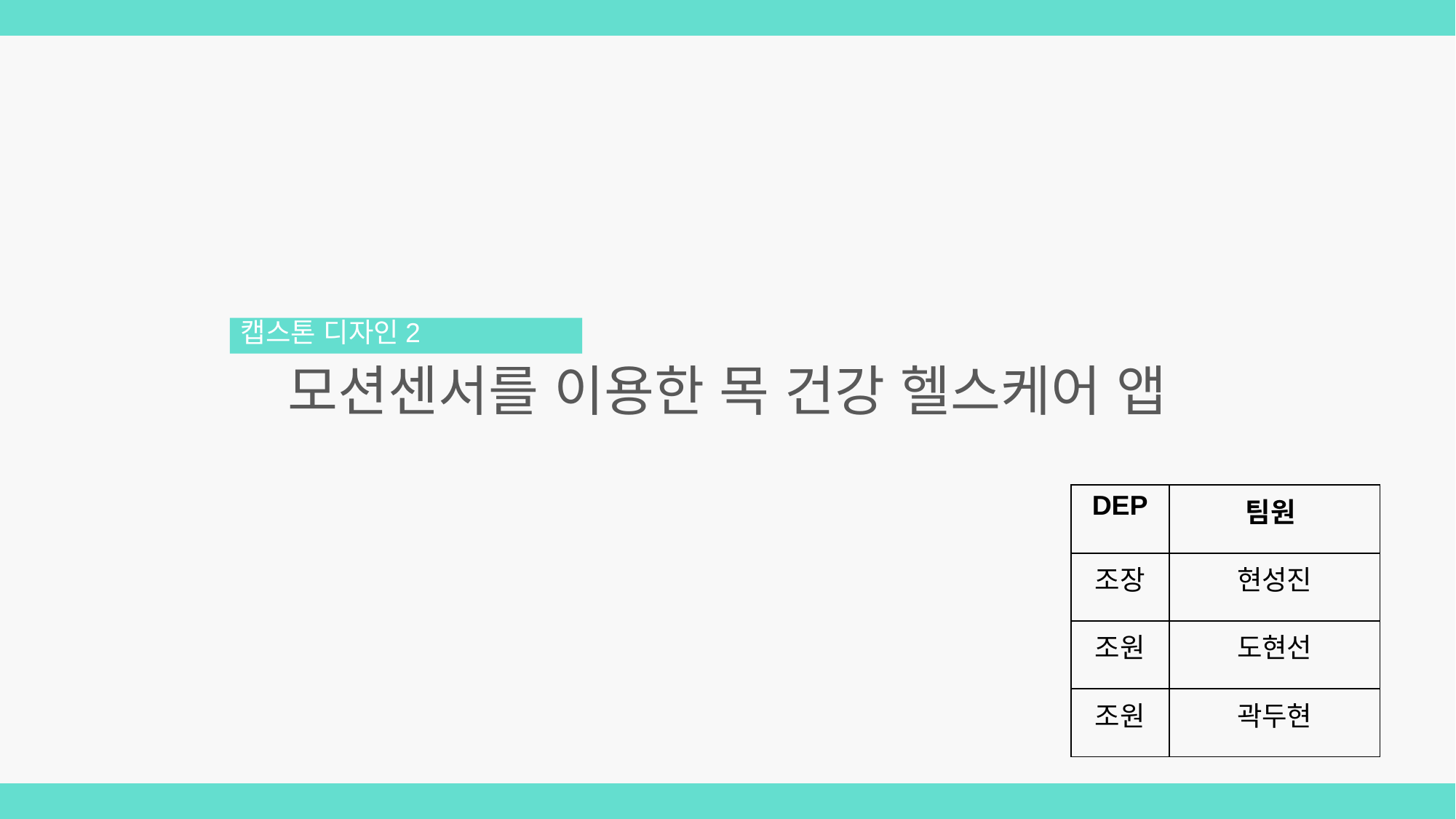

캡스톤 디자인2

모션센서를 이용한 목 건강 헬스케어 앱
| DEP | 팀원 |
| --- | --- |
| 조장 | 현성진 |
| 조원 | 도현선 |
| 조원 | 곽두현 |